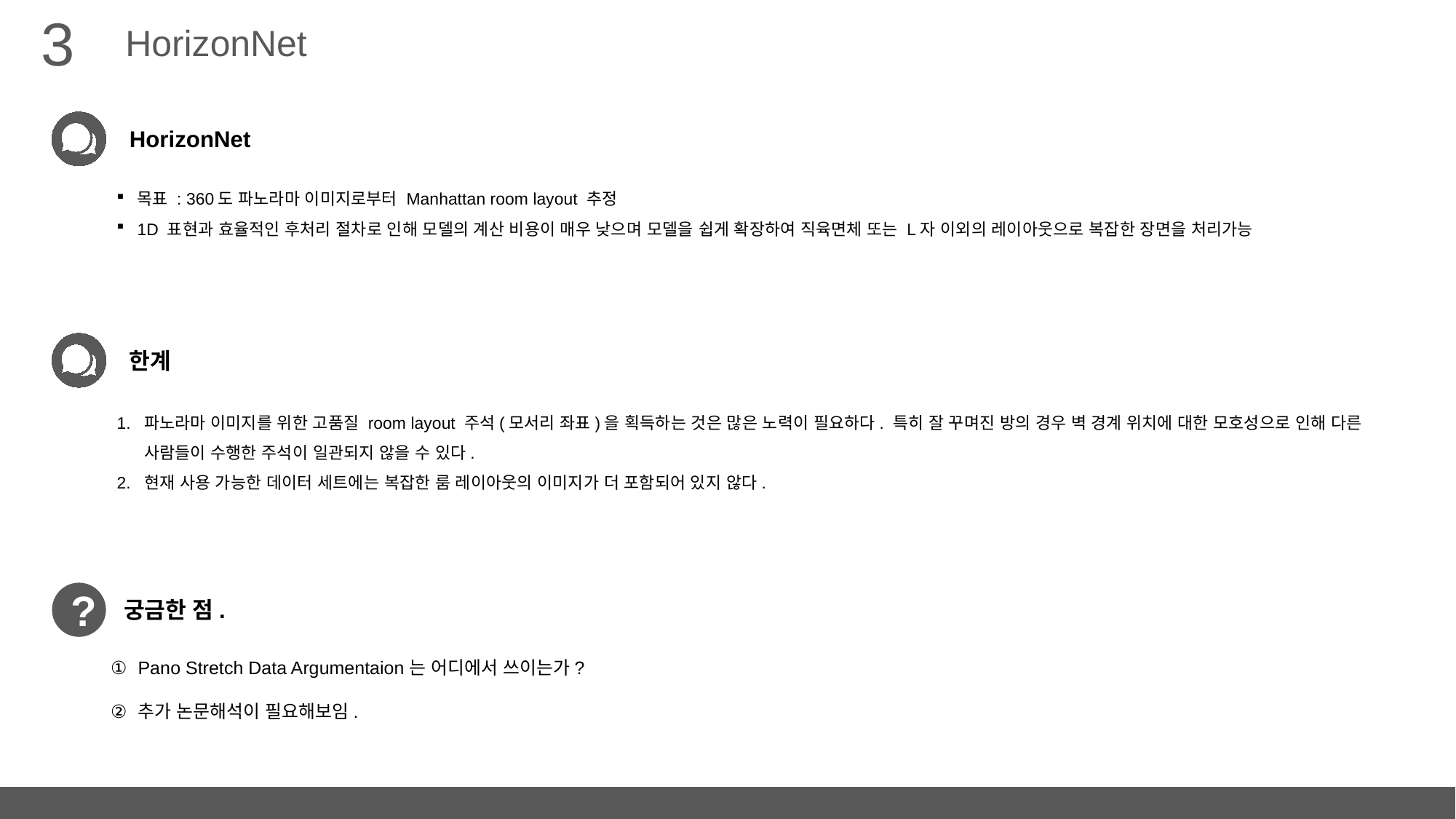

3
HorizonNet

HorizonNet
목표 : 360도 파노라마 이미지로부터 Manhattan room layout 추정
1D 표현과 효율적인 후처리 절차로 인해 모델의 계산 비용이 매우 낮으며 모델을 쉽게 확장하여 직육면체 또는 L자 이외의 레이아웃으로 복잡한 장면을 처리가능

한계
파노라마 이미지를 위한 고품질 room layout 주석(모서리 좌표)을 획득하는 것은 많은 노력이 필요하다. 특히 잘 꾸며진 방의 경우 벽 경계 위치에 대한 모호성으로 인해 다른 사람들이 수행한 주석이 일관되지 않을 수 있다.
현재 사용 가능한 데이터 세트에는 복잡한 룸 레이아웃의 이미지가 더 포함되어 있지 않다.
?
궁금한 점.
Pano Stretch Data Argumentaion는 어디에서 쓰이는가?
추가 논문해석이 필요해보임.